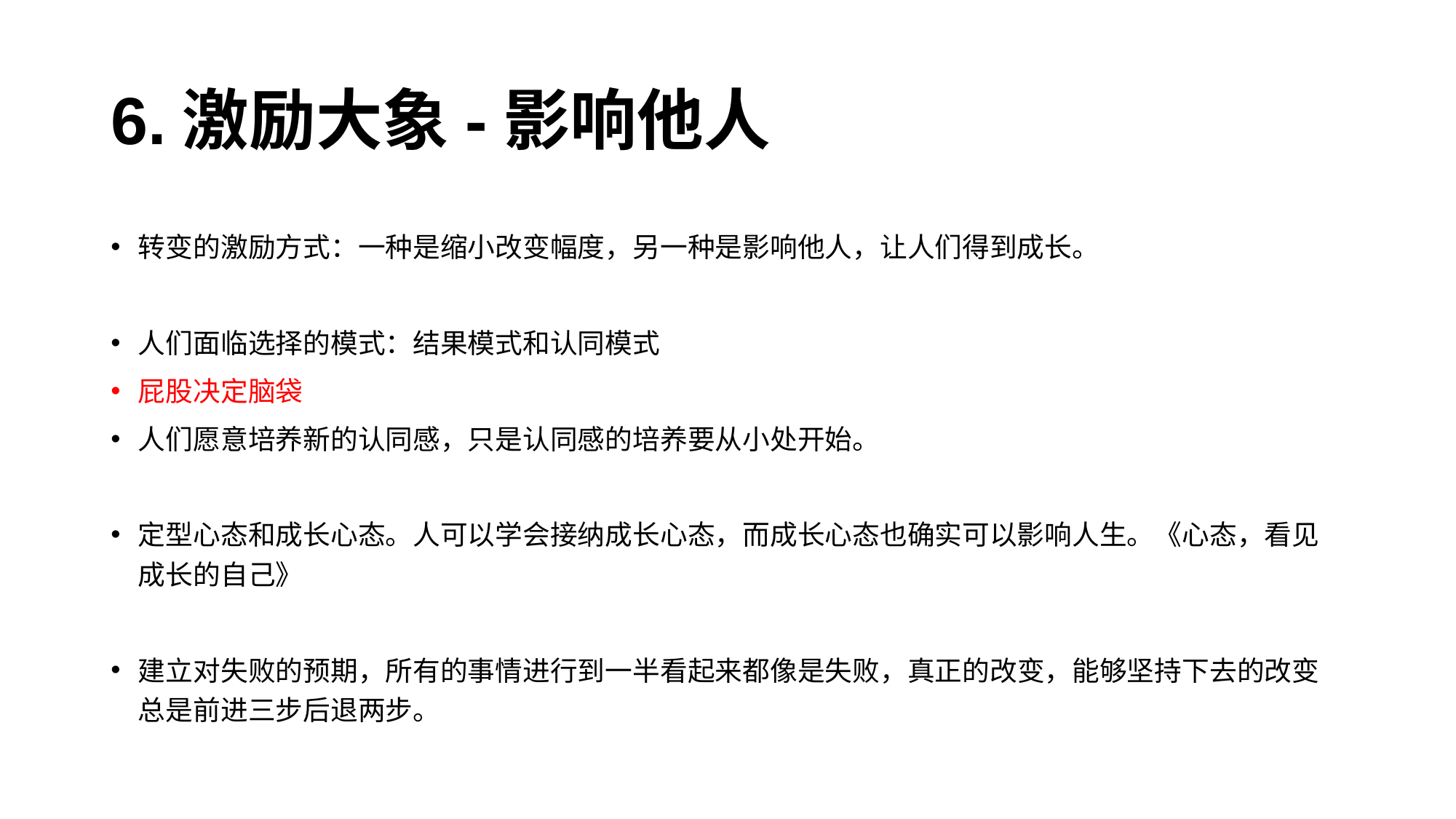

# 6.激励大象-影响他人
转变的激励方式：一种是缩小改变幅度，另一种是影响他人，让人们得到成长。

人们面临选择的模式：结果模式和认同模式
屁股决定脑袋
人们愿意培养新的认同感，只是认同感的培养要从小处开始。

定型心态和成长心态。人可以学会接纳成长心态，而成长心态也确实可以影响人生。《心态，看见成长的自己》

建立对失败的预期，所有的事情进行到一半看起来都像是失败，真正的改变，能够坚持下去的改变总是前进三步后退两步。